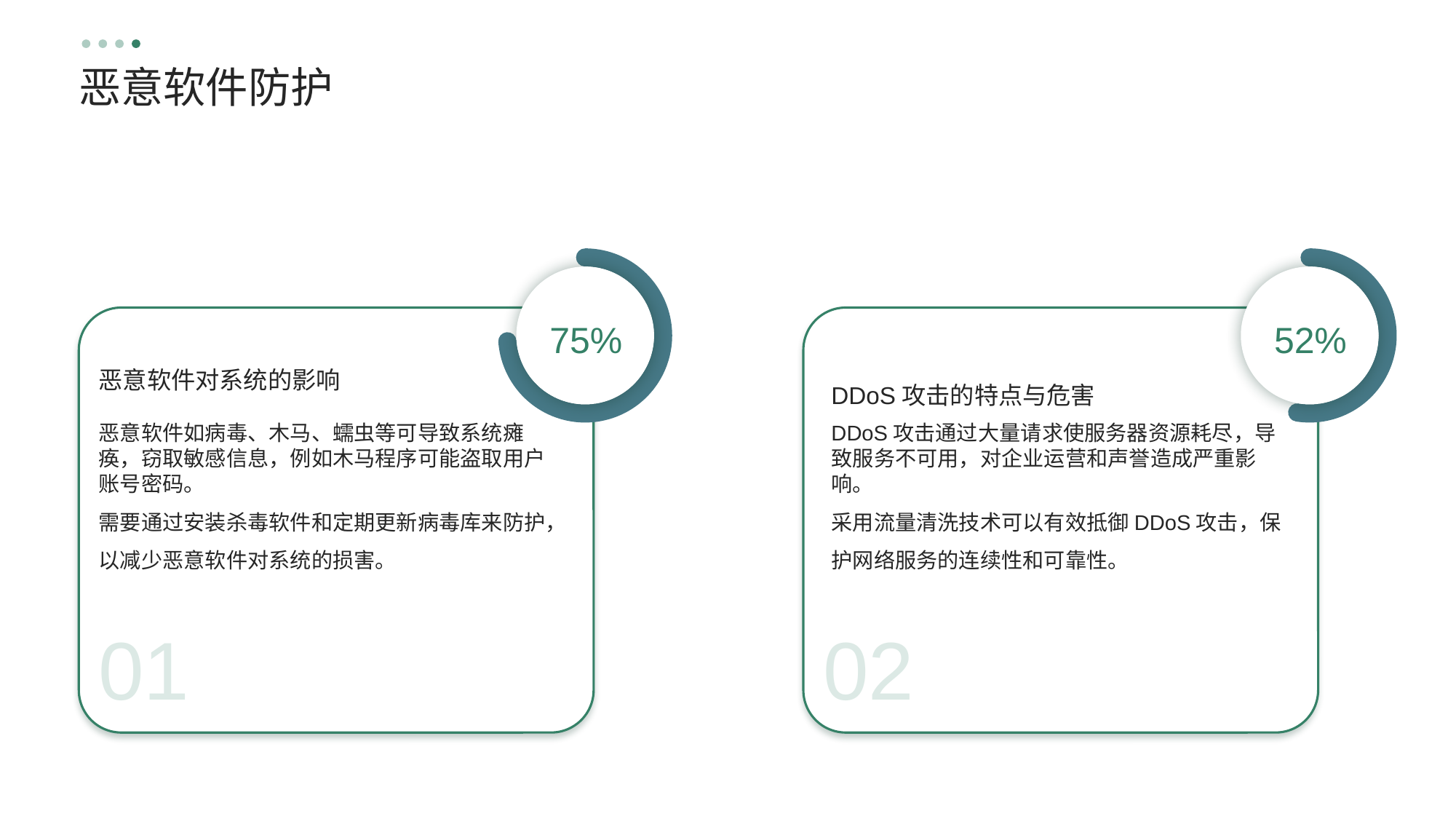

恶意软件防护

75%
52%

恶意软件对系统的影响
DDoS攻击的特点与危害
恶意软件如病毒、木马、蠕虫等可导致系统瘫痪，窃取敏感信息，例如木马程序可能盗取用户账号密码。
需要通过安装杀毒软件和定期更新病毒库来防护，以减少恶意软件对系统的损害。
DDoS攻击通过大量请求使服务器资源耗尽，导致服务不可用，对企业运营和声誉造成严重影响。
采用流量清洗技术可以有效抵御DDoS攻击，保护网络服务的连续性和可靠性。
01
02